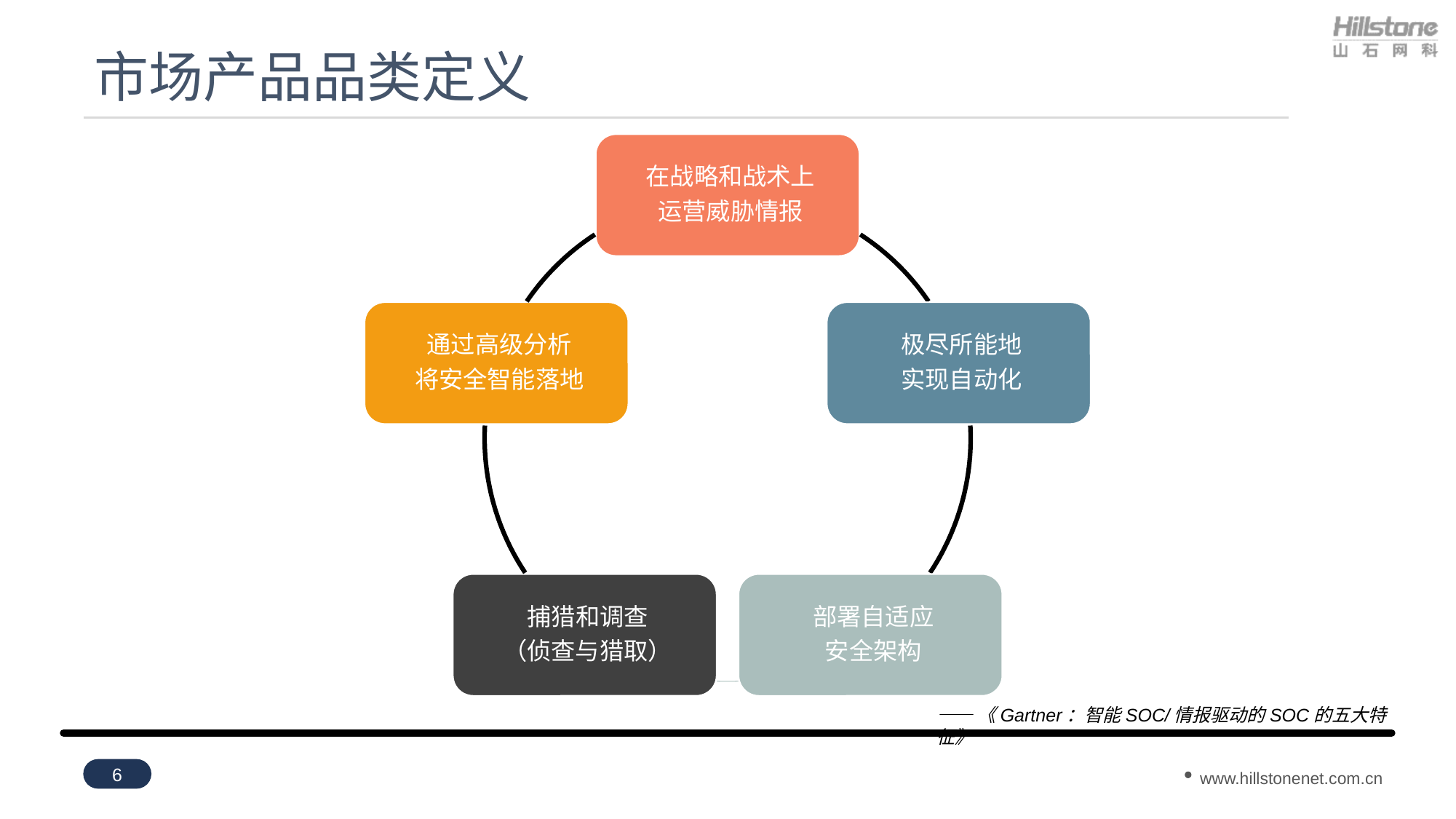

# 市场产品品类定义
在战略和战术上
运营威胁情报
极尽所能地
实现自动化
部署自适应
安全架构
捕猎和调查
（侦查与猎取）
通过高级分析
将安全智能落地
——《Gartner：智能SOC/情报驱动的SOC的五大特征》
6